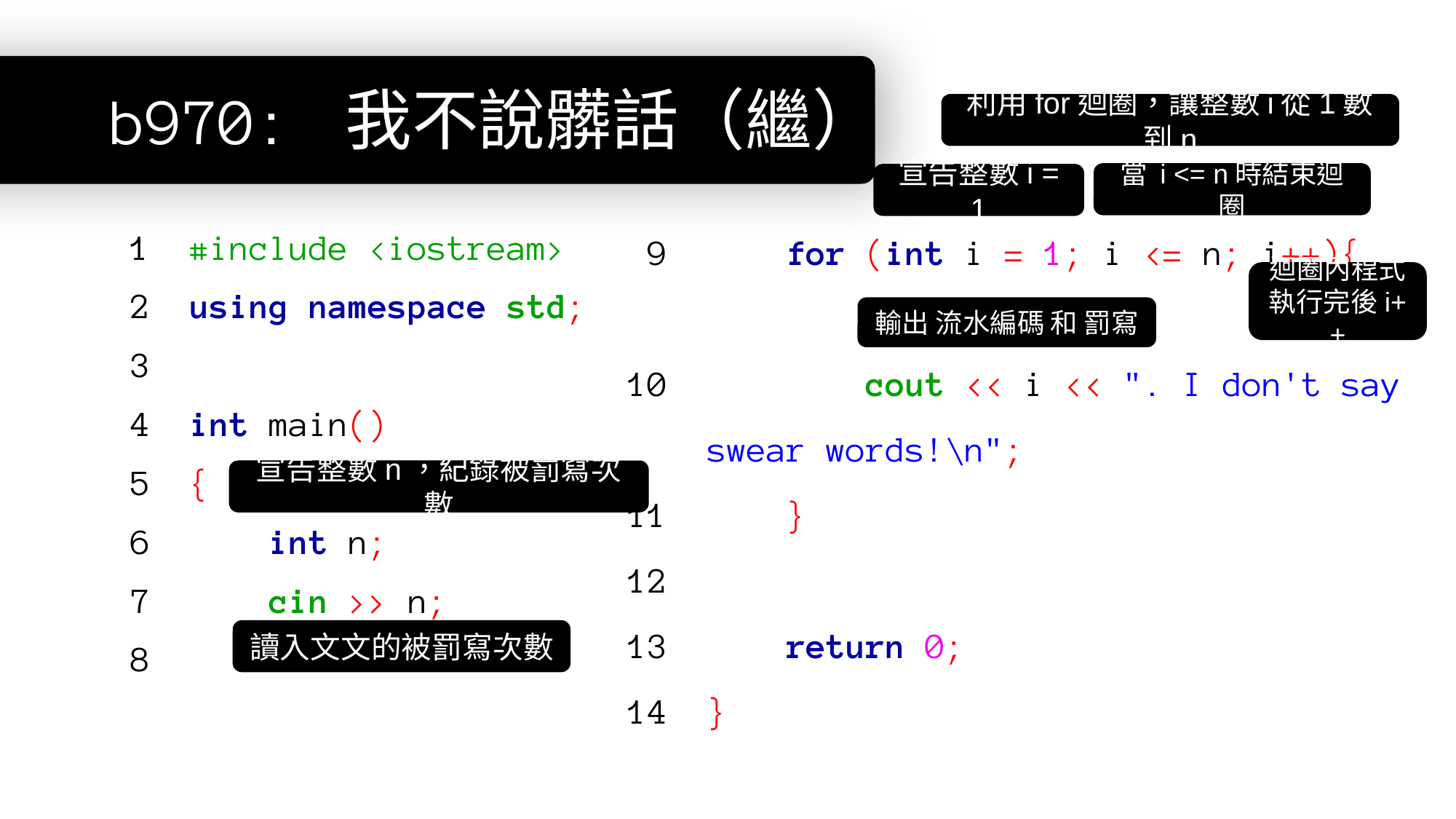

# b970: 我不說髒話（繼）

利用for迴圈，讓整數i從1數到n
當 i <= n時結束迴圈
宣告整數i = 1
 9      for (int i = 1; i <= n; i++){

10          cout << i << ". I don't say
    swear words!\n";
11      }
12
13      return 0;
14  }
 1  #include <iostream>
 2  using namespace std;
 3
 4  int main()
 5  {
 6      int n;
 7      cin >> n;
 8
迴圈內程式執行完後i++
輸出 流水編碼 和 罰寫
宣告整數n，紀錄被罰寫次數
讀入文文的被罰寫次數